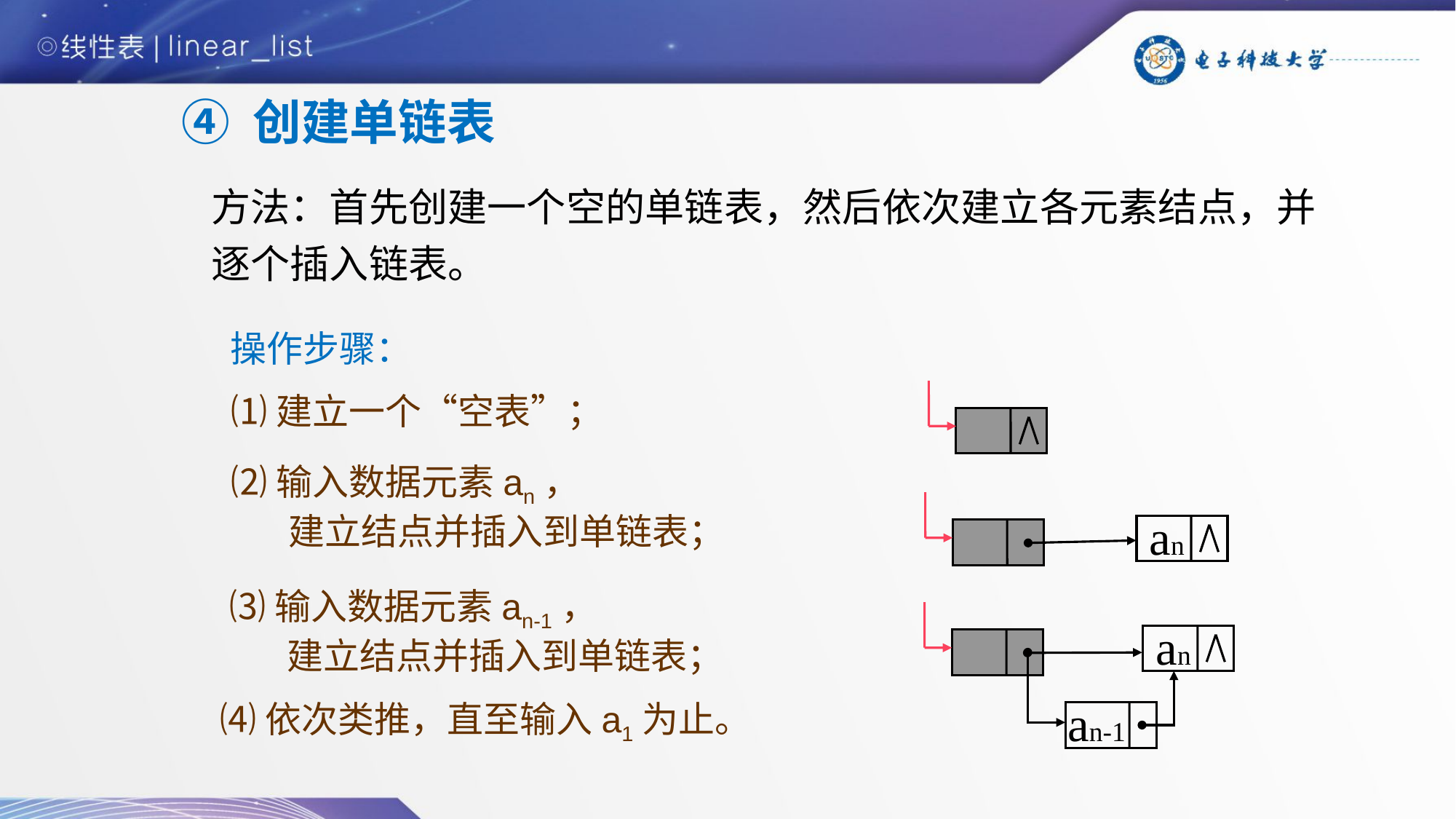

④ 创建单链表
方法：首先创建一个空的单链表，然后依次建立各元素结点，并逐个插入链表。
操作步骤：

⑴建立一个“空表”；

⑵输入数据元素an，
      建立结点并插入到单链表；

an

⑶输入数据元素an-1，
      建立结点并插入到单链表；

an

an-1

⑷依次类推，直至输入a1为止。